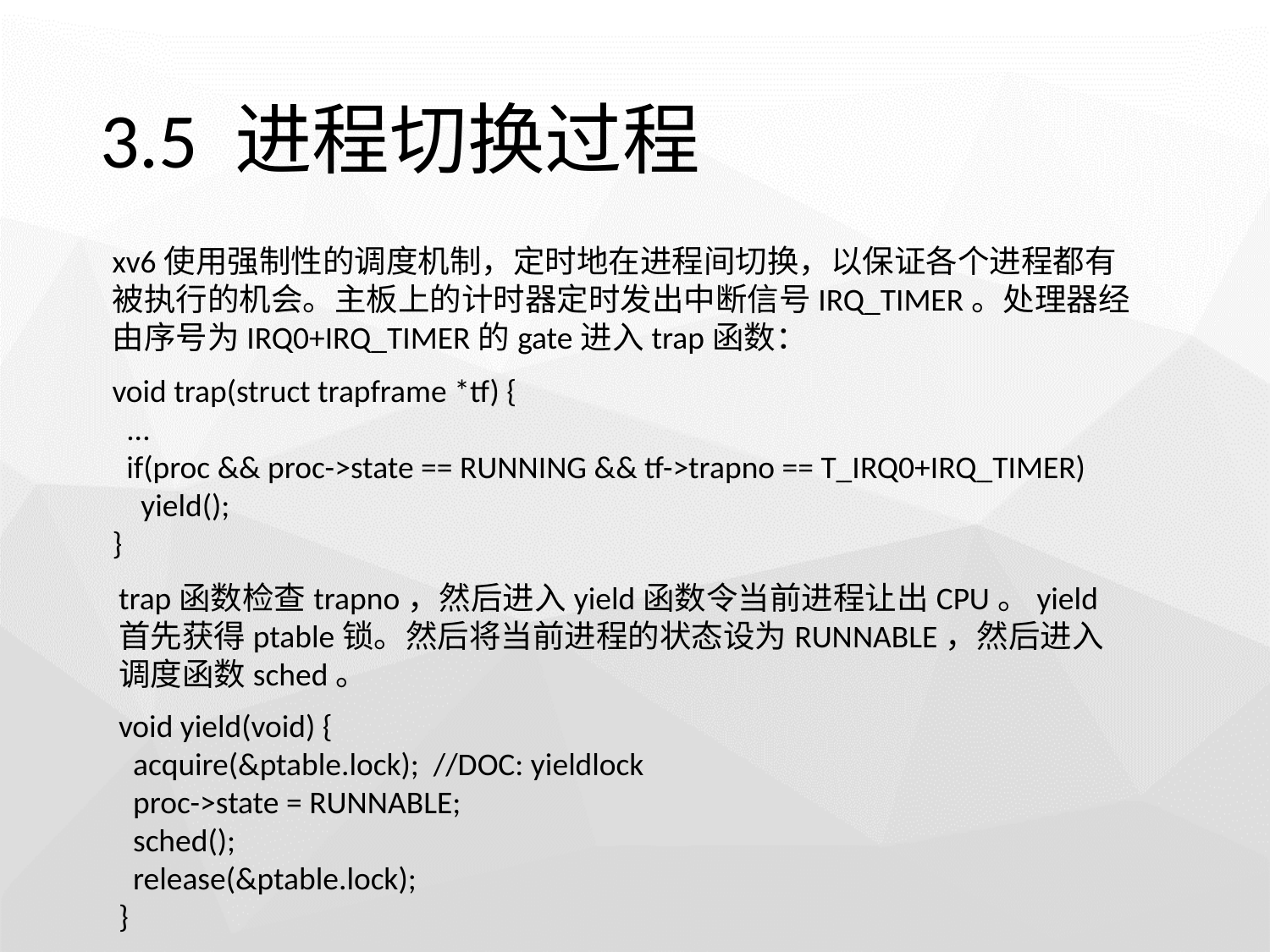

# 3.5 进程切换过程
xv6使用强制性的调度机制，定时地在进程间切换，以保证各个进程都有被执行的机会。主板上的计时器定时发出中断信号IRQ_TIMER。处理器经由序号为IRQ0+IRQ_TIMER的gate进入trap函数：
void trap(struct trapframe *tf) {
  ...
  if(proc && proc->state == RUNNING && tf->trapno == T_IRQ0+IRQ_TIMER)
    yield();
}
trap函数检查trapno，然后进入yield函数令当前进程让出CPU。yield首先获得ptable锁。然后将当前进程的状态设为RUNNABLE，然后进入调度函数sched。
void yield(void) {
  acquire(&ptable.lock);  //DOC: yieldlock
  proc->state = RUNNABLE;
  sched();
  release(&ptable.lock);
}